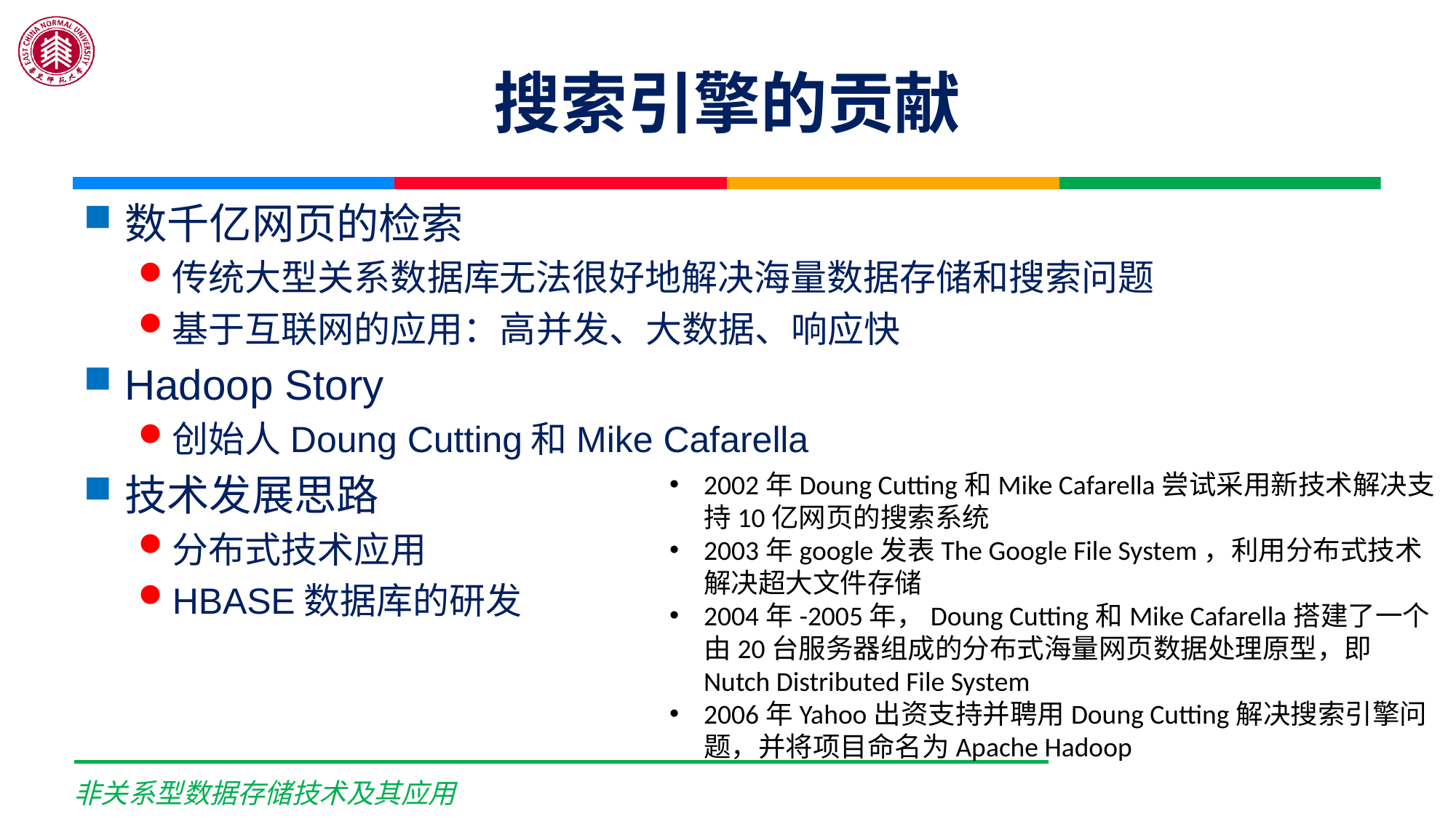

# 搜索引擎的贡献
数千亿网页的检索
传统大型关系数据库无法很好地解决海量数据存储和搜索问题
基于互联网的应用：高并发、大数据、响应快
Hadoop Story
创始人Doung Cutting和Mike Cafarella
技术发展思路
分布式技术应用
HBASE数据库的研发
2002年Doung Cutting和Mike Cafarella尝试采用新技术解决支持10亿网页的搜索系统
2003年google发表The Google File System，利用分布式技术解决超大文件存储
2004年-2005年，Doung Cutting和Mike Cafarella搭建了一个由20台服务器组成的分布式海量网页数据处理原型，即Nutch Distributed File System
2006年Yahoo出资支持并聘用Doung Cutting解决搜索引擎问题，并将项目命名为Apache Hadoop